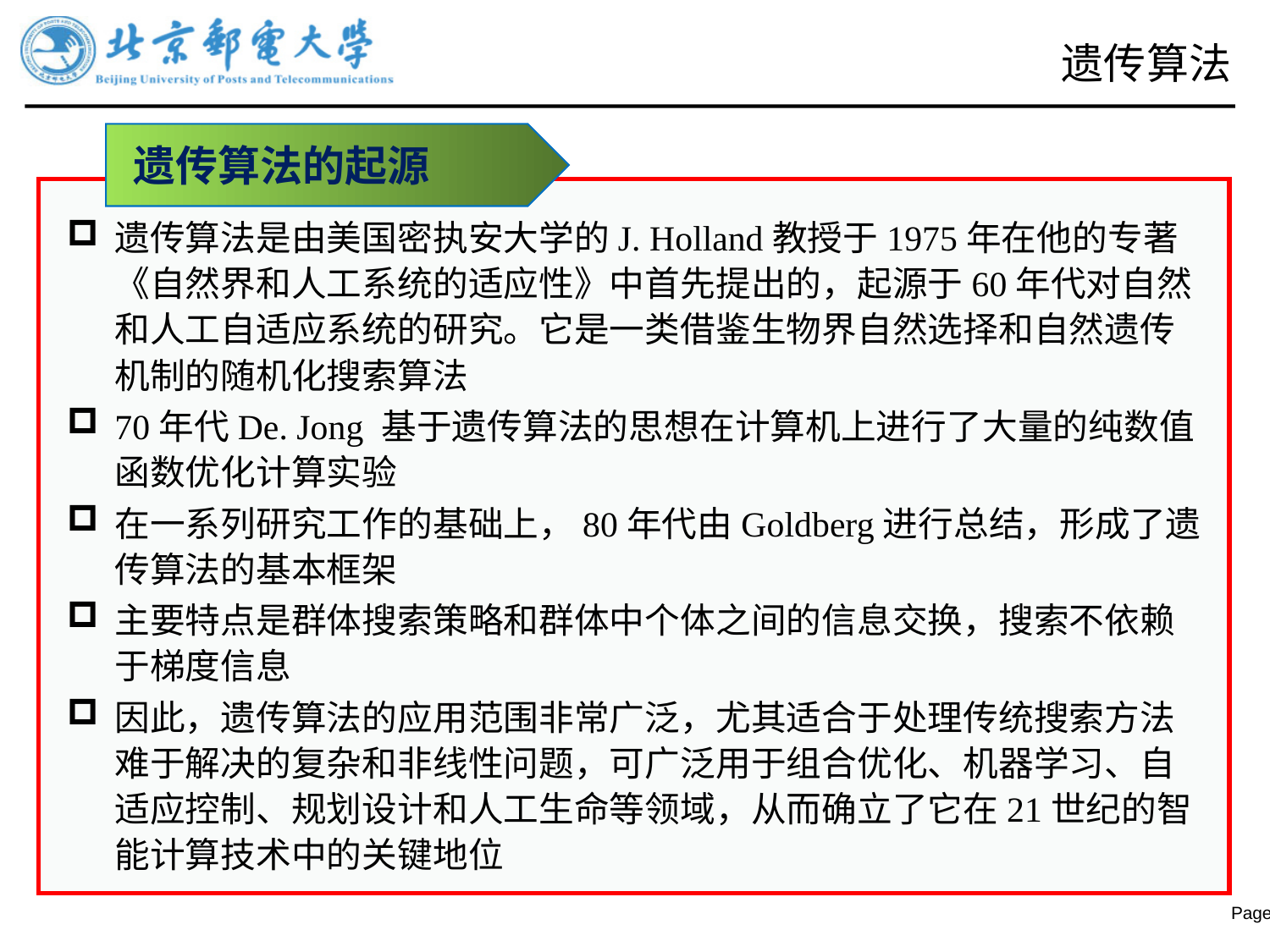

# 遗传算法

遗传算法的起源

遗传算法是由美国密执安大学的J. Holland教授于1975年在他的专著《自然界和人工系统的适应性》中首先提出的，起源于60年代对自然和人工自适应系统的研究。它是一类借鉴生物界自然选择和自然遗传机制的随机化搜索算法
70年代De. Jong 基于遗传算法的思想在计算机上进行了大量的纯数值函数优化计算实验
在一系列研究工作的基础上，80年代由Goldberg进行总结，形成了遗传算法的基本框架
主要特点是群体搜索策略和群体中个体之间的信息交换，搜索不依赖于梯度信息
因此，遗传算法的应用范围非常广泛，尤其适合于处理传统搜索方法难于解决的复杂和非线性问题，可广泛用于组合优化、机器学习、自适应控制、规划设计和人工生命等领域，从而确立了它在21世纪的智能计算技术中的关键地位